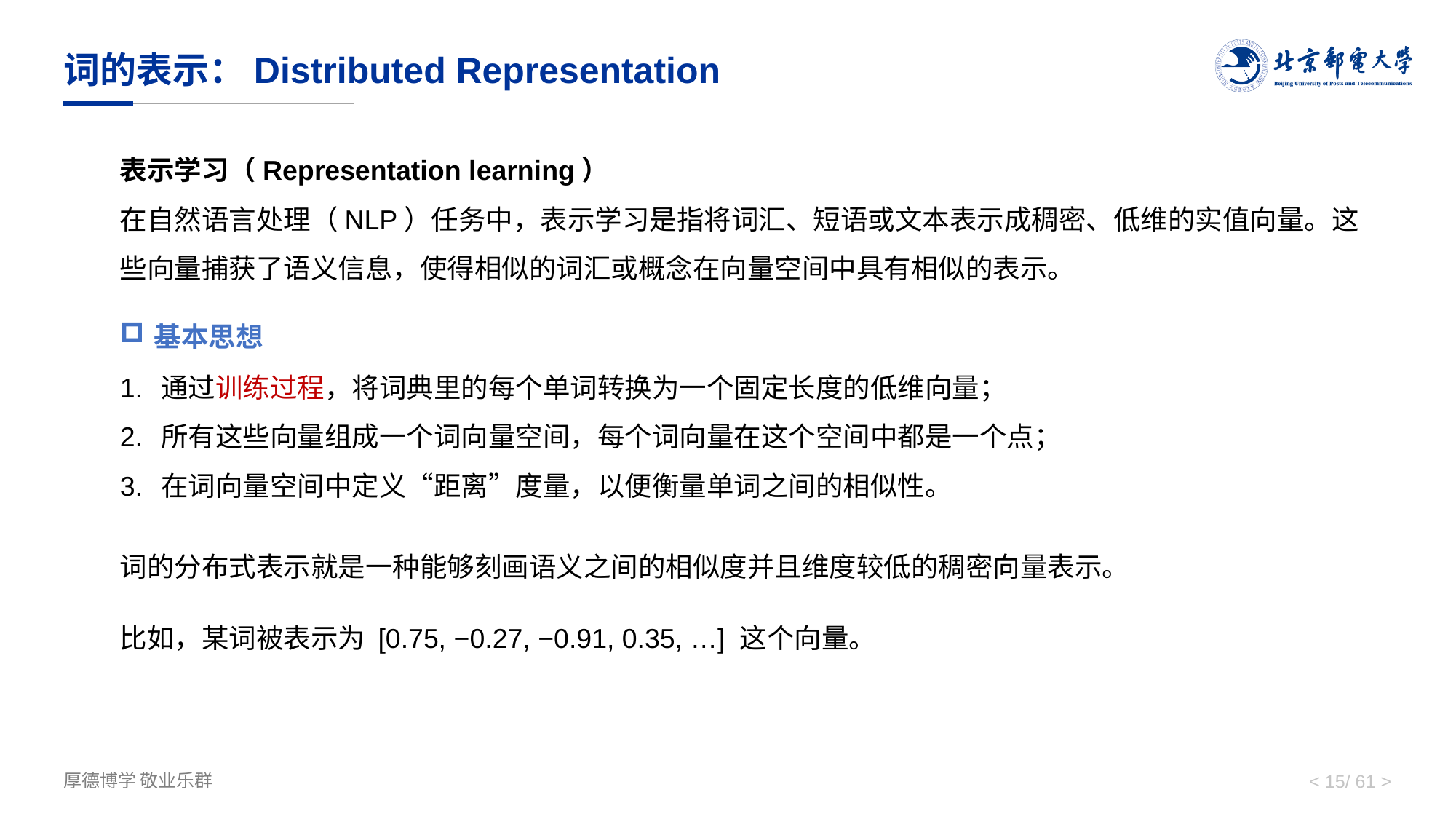

# 词的表示：Distributed Representation
表示学习（Representation learning）
在自然语言处理（NLP）任务中，表示学习是指将词汇、短语或文本表示成稠密、低维的实值向量。这些向量捕获了语义信息，使得相似的词汇或概念在向量空间中具有相似的表示。
基本思想
通过训练过程，将词典里的每个单词转换为一个固定长度的低维向量；
所有这些向量组成一个词向量空间，每个词向量在这个空间中都是一个点；
在词向量空间中定义“距离”度量，以便衡量单词之间的相似性。
词的分布式表示就是一种能够刻画语义之间的相似度并且维度较低的稠密向量表示。
比如，某词被表示为 [0.75, −0.27, −0.91, 0.35, …] 这个向量。
< 15/ 61 >